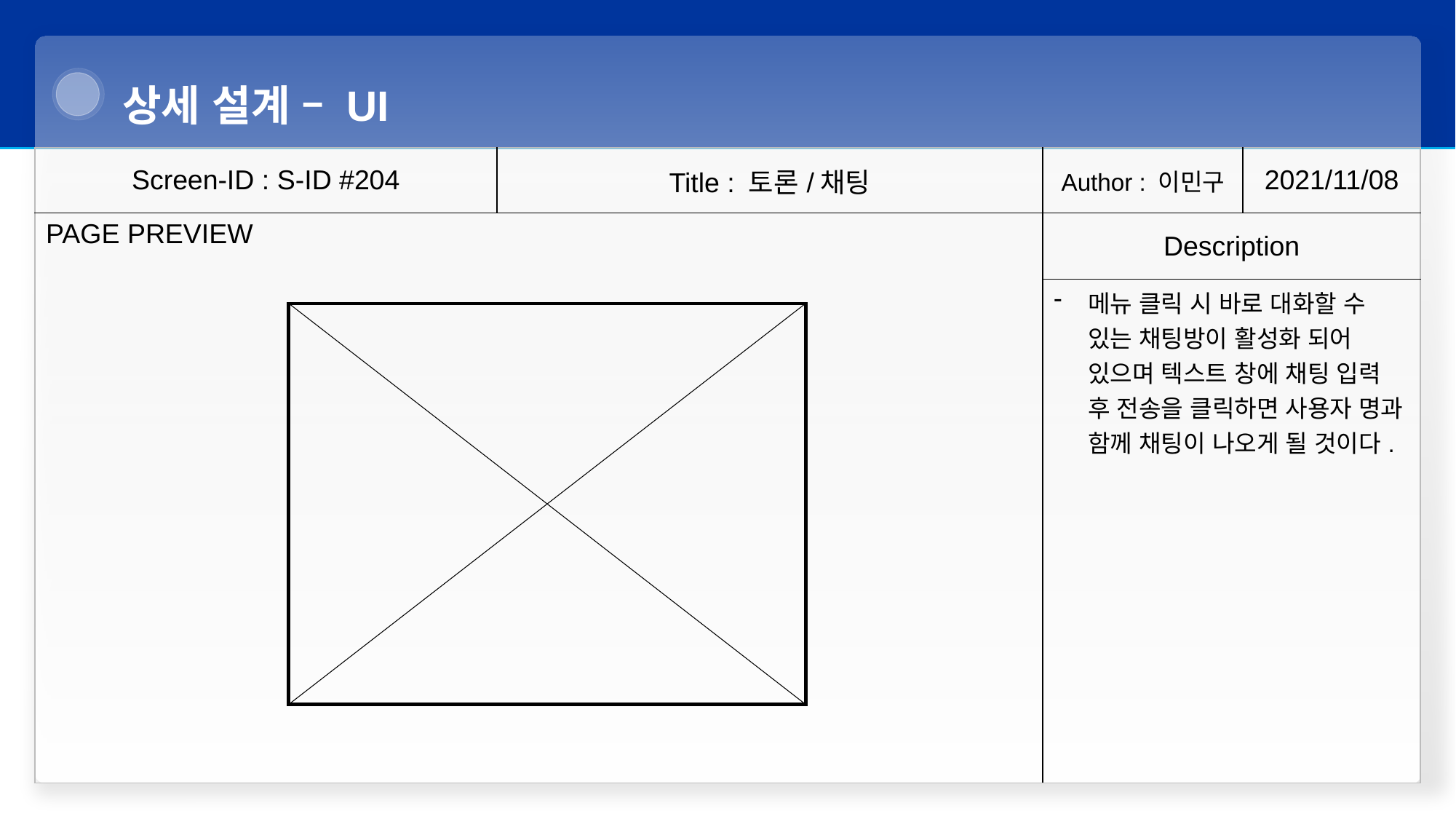

상세 설계 – UI

| Screen-ID : S-ID #204 | Title : 토론/채팅 | Author : 이민구 | 2021/11/08 |
| --- | --- | --- | --- |
| PAGE PREVIEW |  | Description |  |
|  |  | 메뉴 클릭 시 바로 대화할 수 있는 채팅방이 활성화 되어 있으며 텍스트 창에 채팅 입력 후 전송을 클릭하면 사용자 명과 함께 채팅이 나오게 될 것이다. |  |